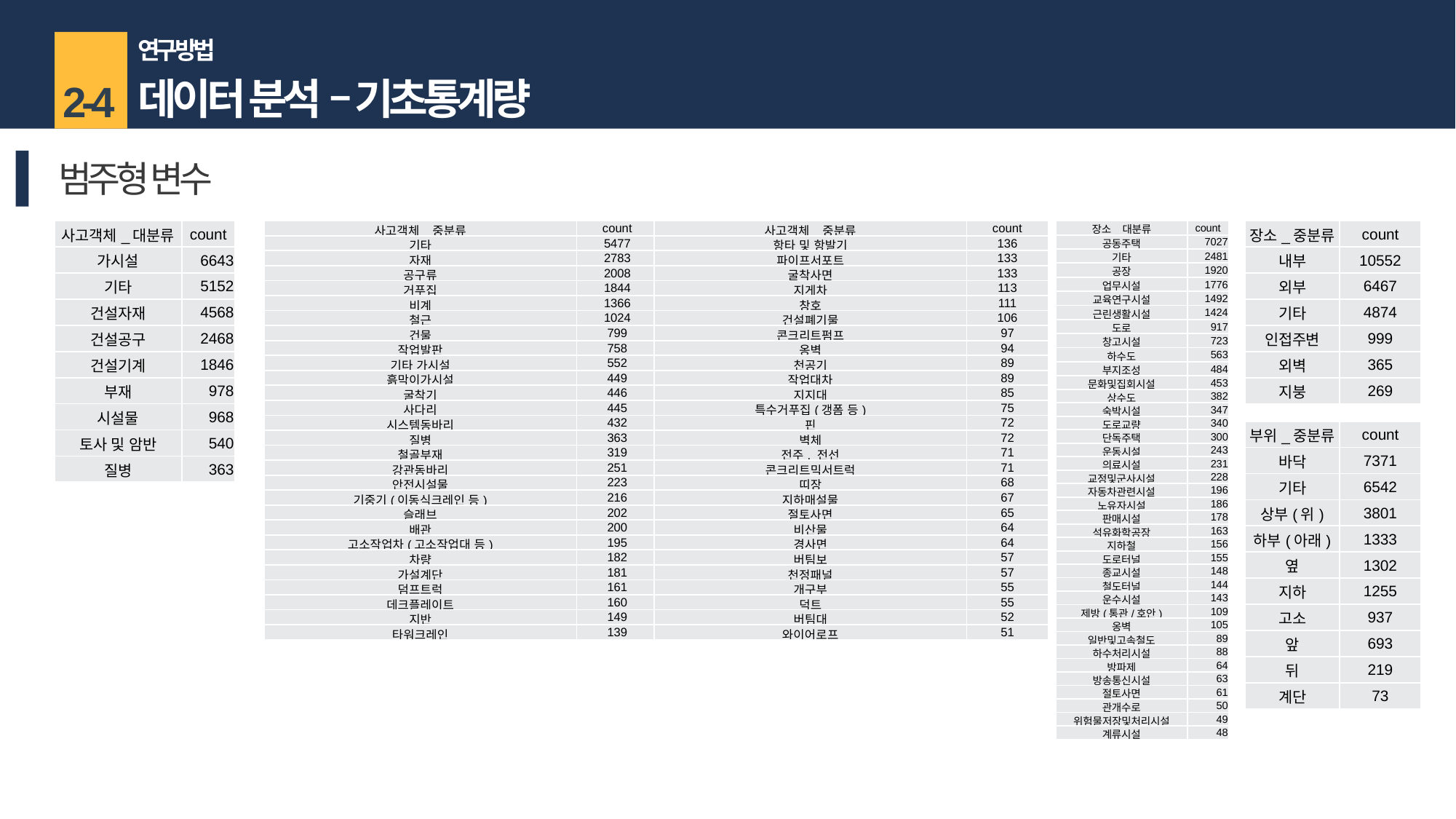

연구 방법

데이터 분석 – 기초통계량
2-4

범주형 변수
| 사고객체\_대분류 | count |
| --- | --- |
| 가시설 | 6643 |
| 기타 | 5152 |
| 건설자재 | 4568 |
| 건설공구 | 2468 |
| 건설기계 | 1846 |
| 부재 | 978 |
| 시설물 | 968 |
| 토사 및 암반 | 540 |
| 질병 | 363 |
| 사고객체\_중분류 | count |
| --- | --- |
| 기타 | 5477 |
| 자재 | 2783 |
| 공구류 | 2008 |
| 거푸집 | 1844 |
| 비계 | 1366 |
| 철근 | 1024 |
| 건물 | 799 |
| 작업발판 | 758 |
| 기타 가시설 | 552 |
| 흙막이가시설 | 449 |
| 굴착기 | 446 |
| 사다리 | 445 |
| 시스템동바리 | 432 |
| 질병 | 363 |
| 철골부재 | 319 |
| 강관동바리 | 251 |
| 안전시설물 | 223 |
| 기중기(이동식크레인 등) | 216 |
| 슬래브 | 202 |
| 배관 | 200 |
| 고소작업차(고소작업대 등) | 195 |
| 차량 | 182 |
| 가설계단 | 181 |
| 덤프트럭 | 161 |
| 데크플레이트 | 160 |
| 지반 | 149 |
| 타워크레인 | 139 |
| 사고객체\_중분류 | count |
| --- | --- |
| 항타 및 항발기 | 136 |
| 파이프서포트 | 133 |
| 굴착사면 | 133 |
| 지게차 | 113 |
| 창호 | 111 |
| 건설폐기물 | 106 |
| 콘크리트펌프 | 97 |
| 옹벽 | 94 |
| 천공기 | 89 |
| 작업대차 | 89 |
| 지지대 | 85 |
| 특수거푸집(갱폼 등) | 75 |
| 핀 | 72 |
| 벽체 | 72 |
| 전주, 전선 | 71 |
| 콘크리트믹서트럭 | 71 |
| 띠장 | 68 |
| 지하매설물 | 67 |
| 절토사면 | 65 |
| 비산물 | 64 |
| 경사면 | 64 |
| 버팀보 | 57 |
| 천정패널 | 57 |
| 개구부 | 55 |
| 덕트 | 55 |
| 버팀대 | 52 |
| 와이어로프 | 51 |
| 장소\_대분류 | count |
| --- | --- |
| 공동주택 | 7027 |
| 기타 | 2481 |
| 공장 | 1920 |
| 업무시설 | 1776 |
| 교육연구시설 | 1492 |
| 근린생활시설 | 1424 |
| 도로 | 917 |
| 창고시설 | 723 |
| 하수도 | 563 |
| 부지조성 | 484 |
| 문화및집회시설 | 453 |
| 상수도 | 382 |
| 숙박시설 | 347 |
| 도로교량 | 340 |
| 단독주택 | 300 |
| 운동시설 | 243 |
| 의료시설 | 231 |
| 교정및군사시설 | 228 |
| 자동차관련시설 | 196 |
| 노유자시설 | 186 |
| 판매시설 | 178 |
| 석유화학공장 | 163 |
| 지하철 | 156 |
| 도로터널 | 155 |
| 종교시설 | 148 |
| 철도터널 | 144 |
| 운수시설 | 143 |
| 제방(통관/호안) | 109 |
| 옹벽 | 105 |
| 일반및고속철도 | 89 |
| 하수처리시설 | 88 |
| 방파제 | 64 |
| 방송통신시설 | 63 |
| 절토사면 | 61 |
| 관개수로 | 50 |
| 위험물저장및처리시설 | 49 |
| 계류시설 | 48 |
| 장소\_중분류 | count |
| --- | --- |
| 내부 | 10552 |
| 외부 | 6467 |
| 기타 | 4874 |
| 인접주변 | 999 |
| 외벽 | 365 |
| 지붕 | 269 |
| 부위\_중분류 | count |
| --- | --- |
| 바닥 | 7371 |
| 기타 | 6542 |
| 상부(위) | 3801 |
| 하부(아래) | 1333 |
| 옆 | 1302 |
| 지하 | 1255 |
| 고소 | 937 |
| 앞 | 693 |
| 뒤 | 219 |
| 계단 | 73 |